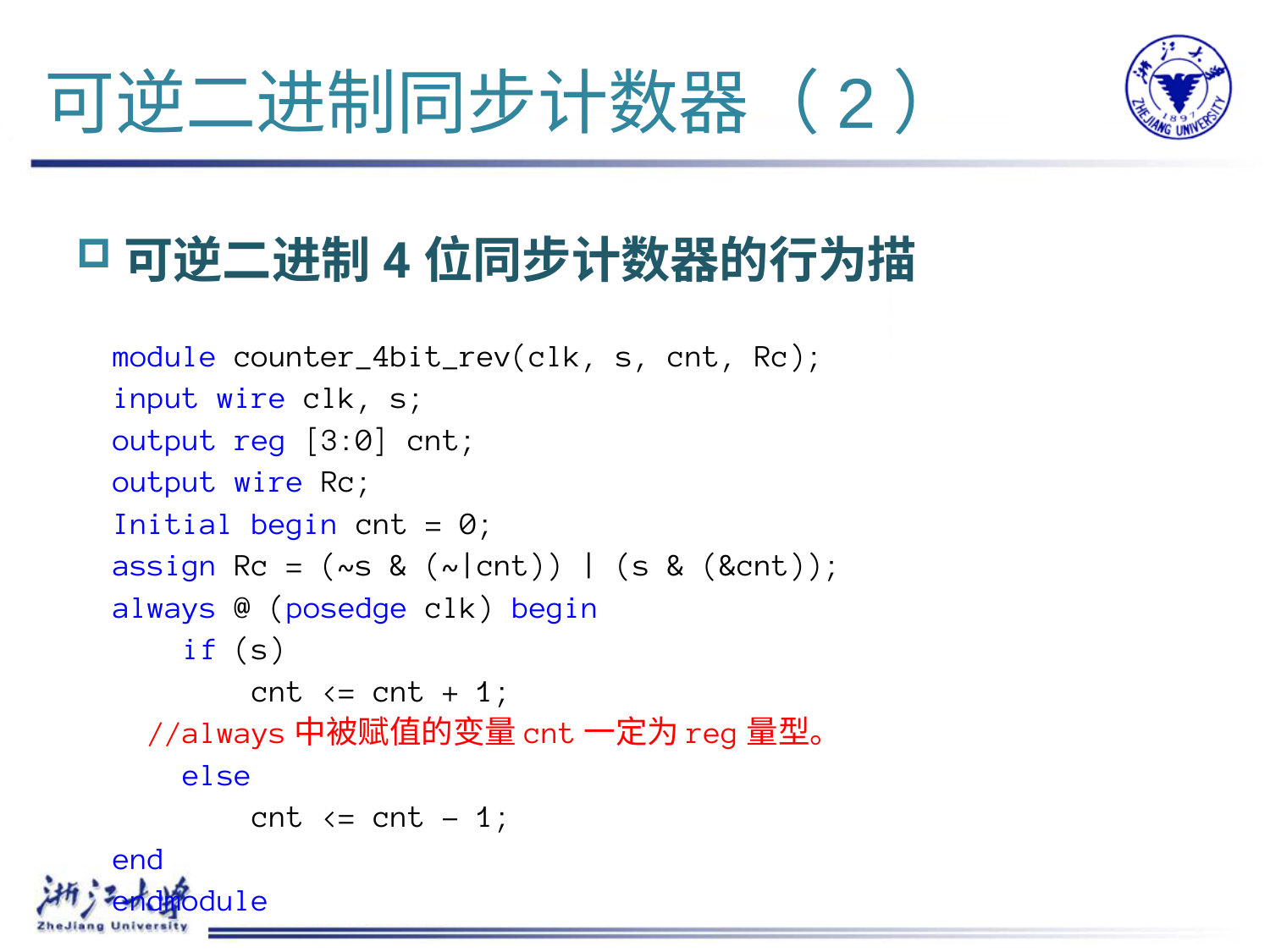

# 可逆二进制同步计数器（2）
可逆二进制4位同步计数器的行为描
module counter_4bit_rev(clk, s, cnt, Rc);
input wire clk, s;
output reg [3:0] cnt;
output wire Rc;
Initial begin cnt = 0;
assign Rc = (~s & (~|cnt)) | (s & (&cnt));
always @ (posedge clk) begin
    if (s)
        cnt <= cnt + 1;
  //always中被赋值的变量cnt一定为reg量型。
    else
        cnt <= cnt - 1;
end
endmodule